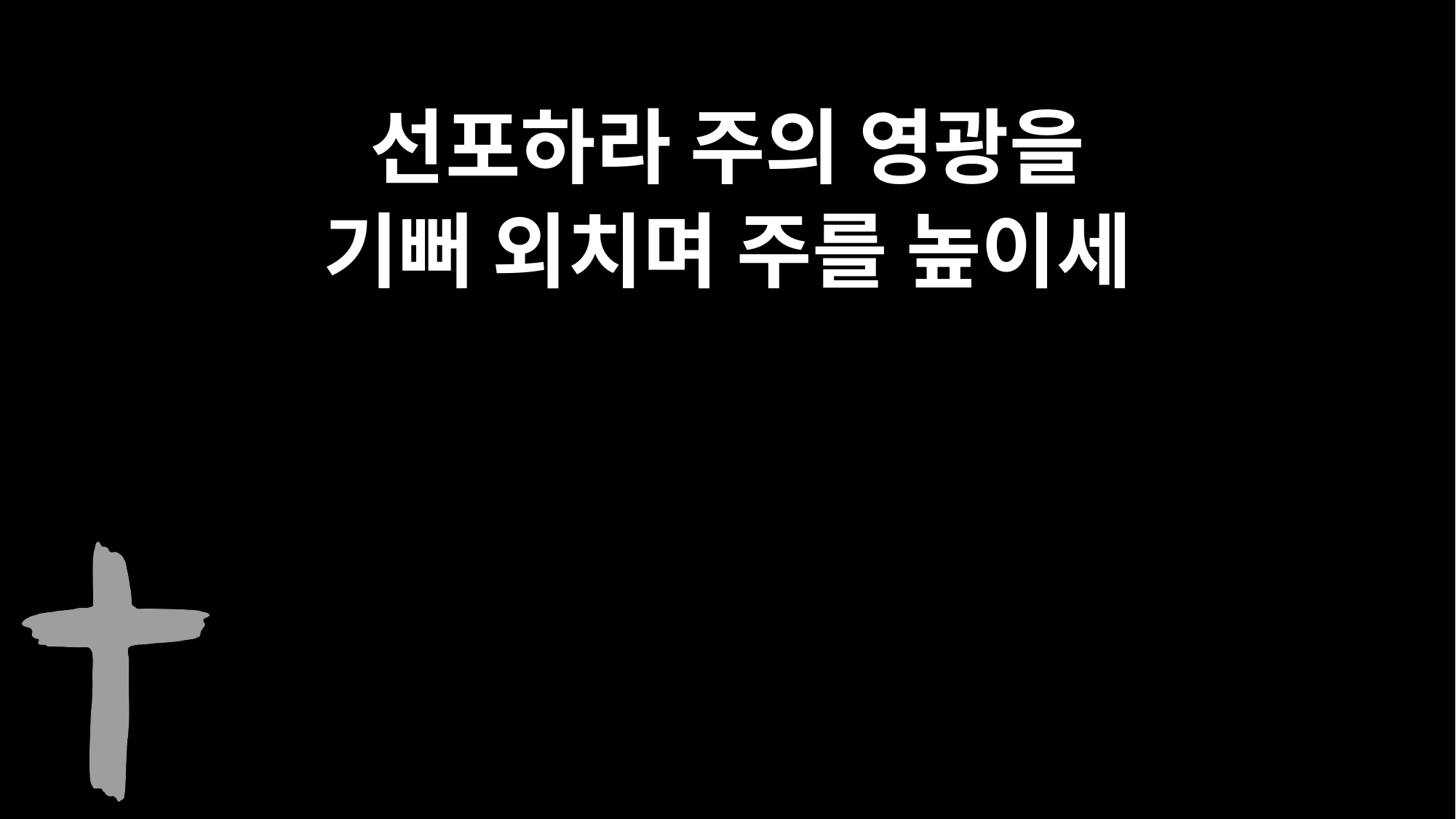

선포하라 주의 영광을
기뻐 외치며 주를 높이세